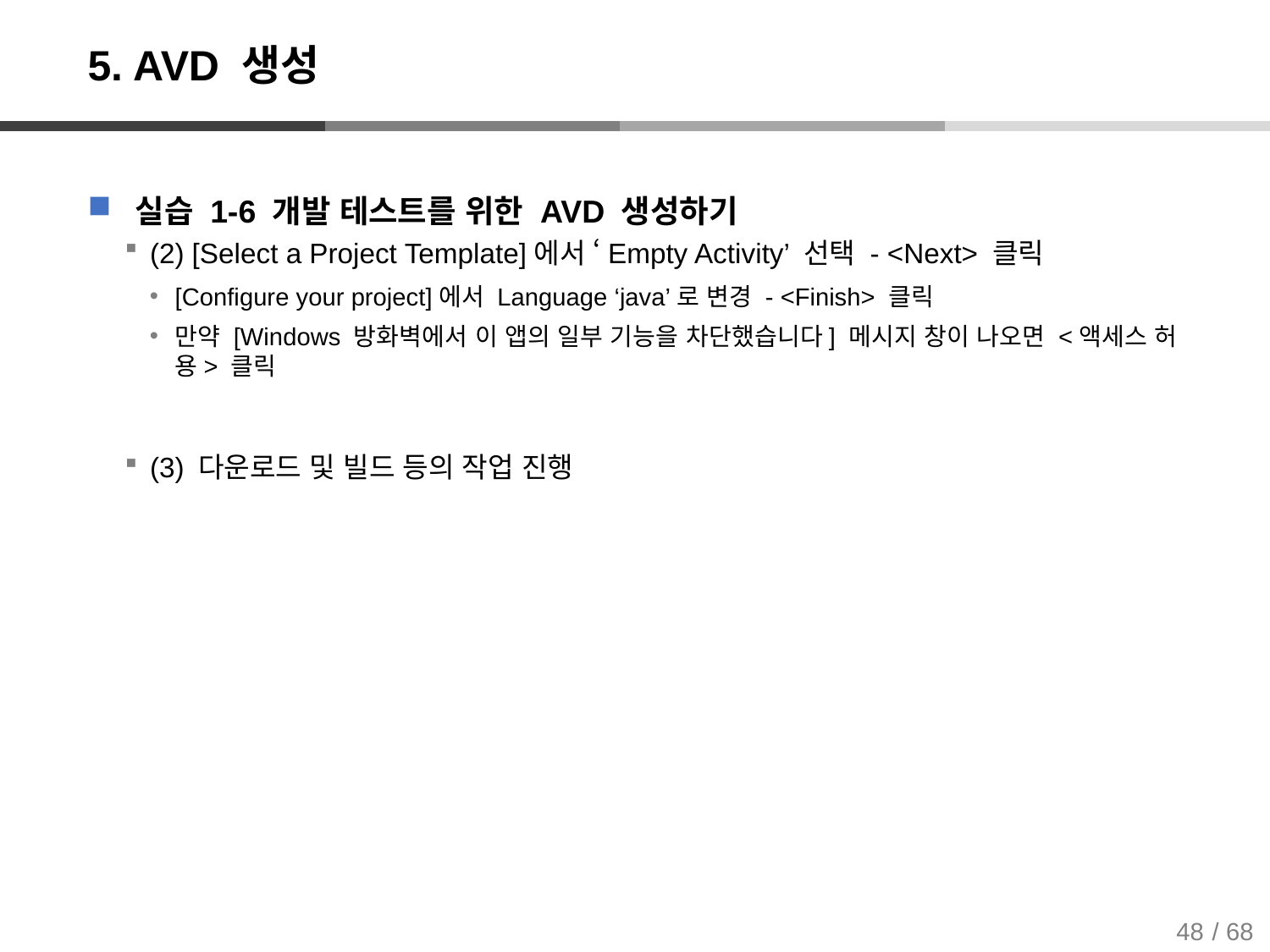

# 5. AVD 생성
실습 1-6 개발 테스트를 위한 AVD 생성하기
(2) [Select a Project Template]에서 ‘Empty Activity’ 선택 - <Next> 클릭
[Configure your project]에서 Language ‘java’로 변경 - <Finish> 클릭
만약 [Windows 방화벽에서 이 앱의 일부 기능을 차단했습니다] 메시지 창이 나오면 <액세스 허용> 클릭

(3) 다운로드 및 빌드 등의 작업 진행